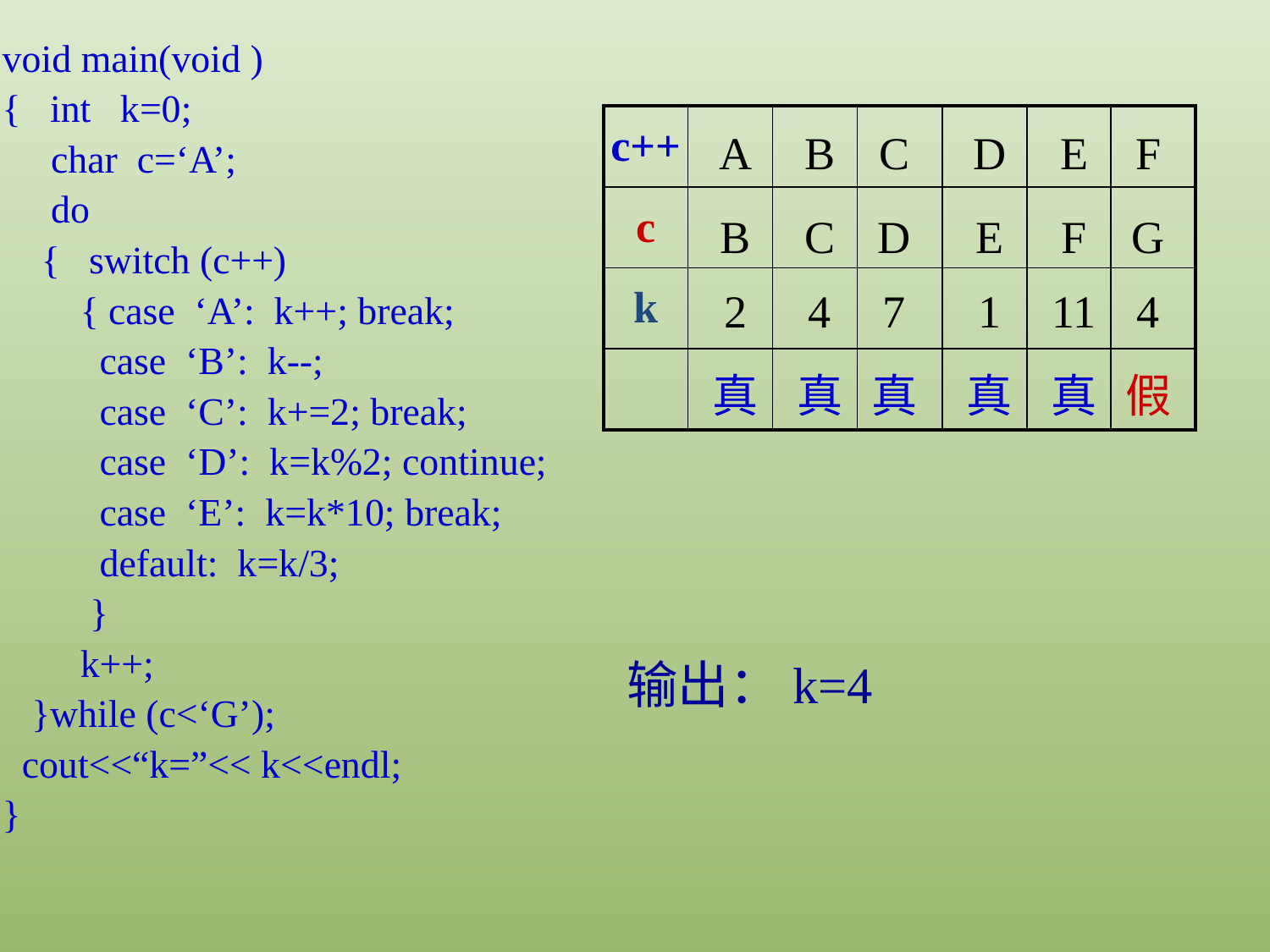

void main(void )
{   int   k=0;
     char  c=‘A’;
     do
    {   switch (c++)
        { case  ‘A’:  k++; break;
          case  ‘B’:  k--;
          case  ‘C’:  k+=2; break;
          case  ‘D’:  k=k%2; continue;
          case  ‘E’:  k=k*10; break;
          default:  k=k/3;
         }
        k++;
   }while (c<‘G’);
  cout<<“k=”<< k<<endl;
}
| c++ |  |  |  |  |  |  |
| --- | --- | --- | --- | --- | --- | --- |
| c |  |  |  |  |  |  |
| k |  |  |  |  |  |  |
|  |  |  |  |  |  |  |
A
B
C
D
E
F
B
C
D
E
F
G
2
4
7
1
11
4
真
真
真
真
真
假
输出：k=4
151